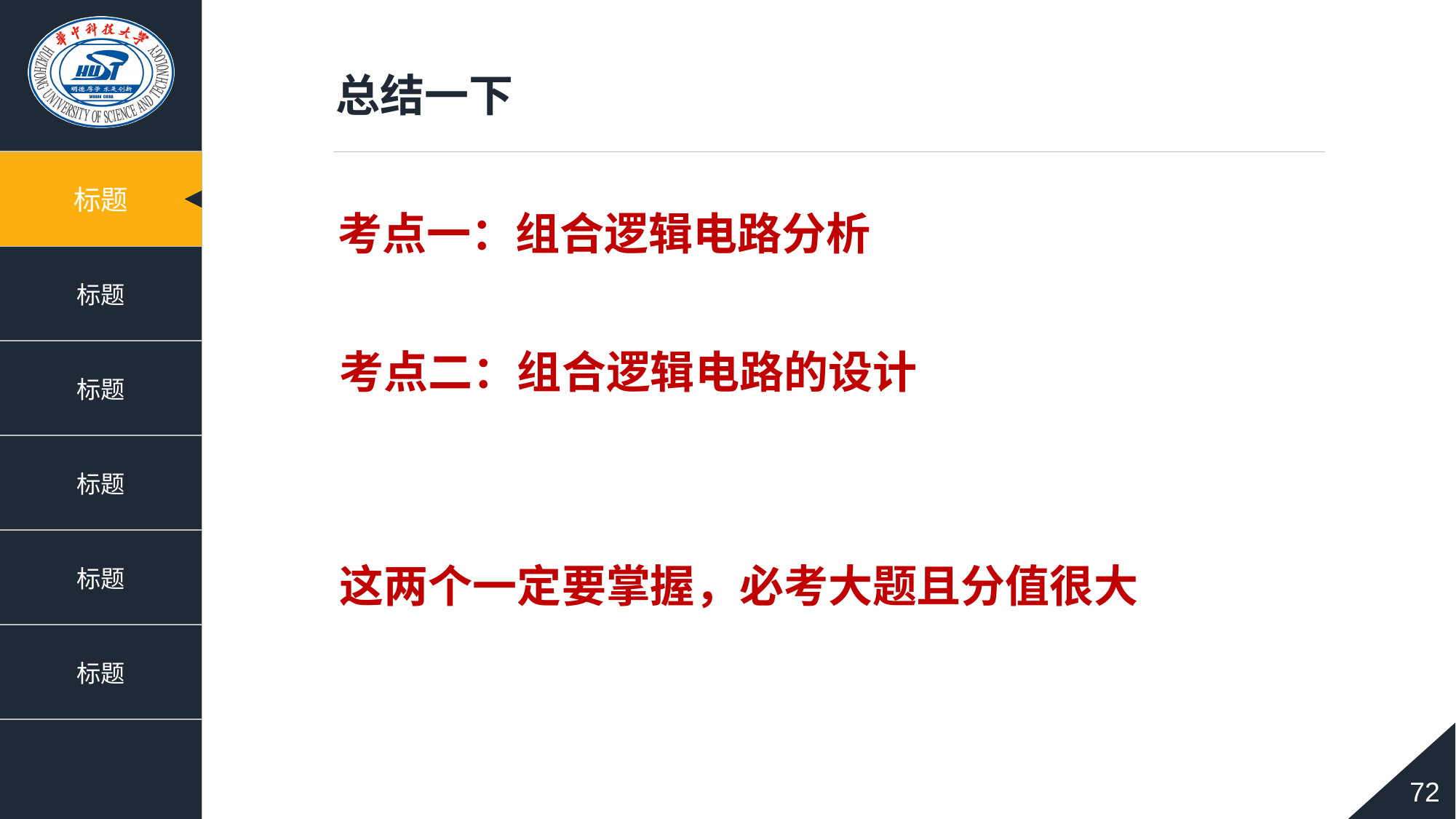

总结一下
考点一：组合逻辑电路分析
考点二：组合逻辑电路的设计

这两个一定要掌握，必考大题且分值很大